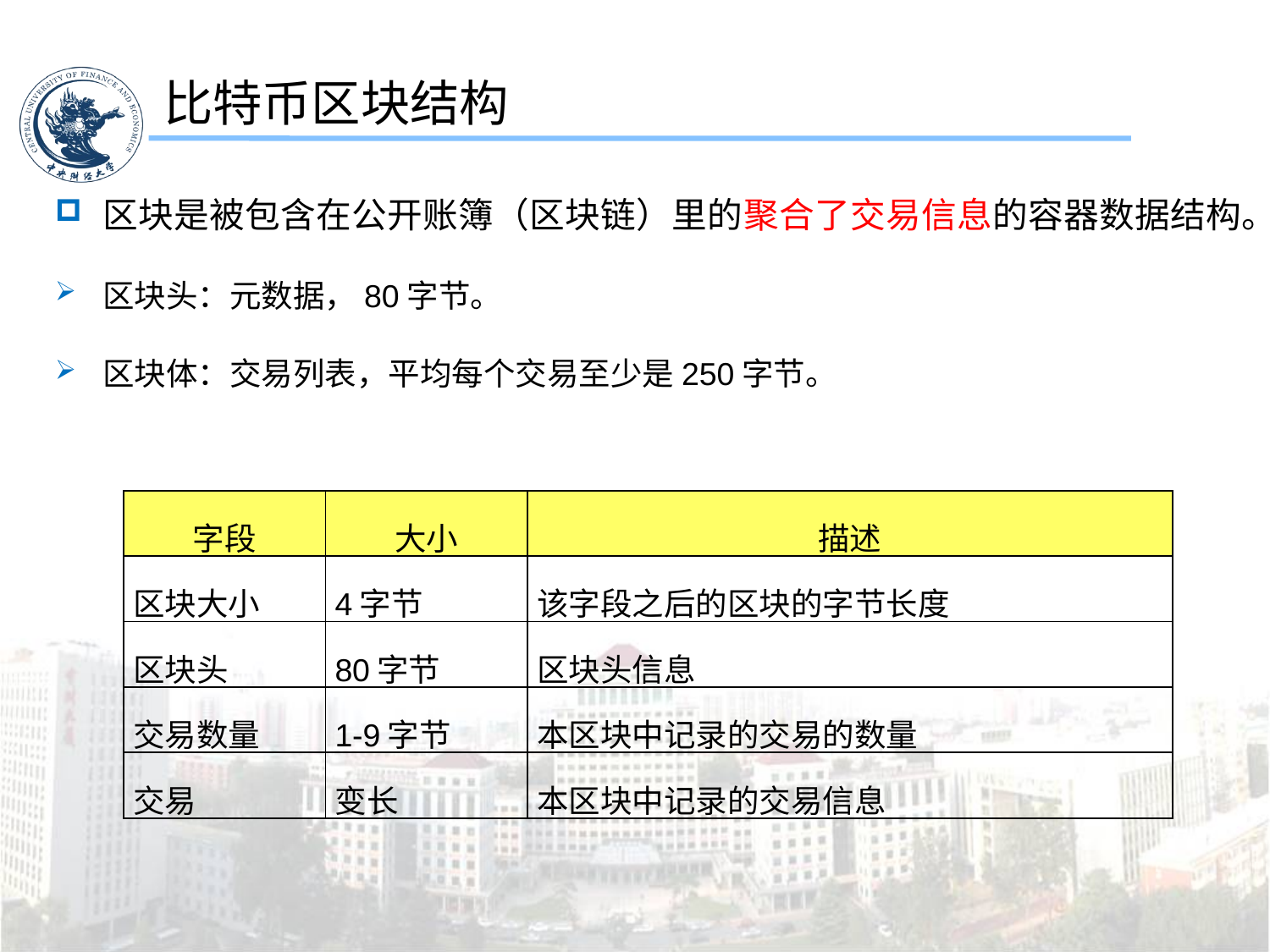

比特币区块结构
区块是被包含在公开账簿（区块链）里的聚合了交易信息的容器数据结构。
区块头：元数据，80字节。
区块体：交易列表，平均每个交易至少是250字节。
| 字段 | 大小 | 描述 |
| --- | --- | --- |
| 区块大小 | 4字节 | 该字段之后的区块的字节长度 |
| 区块头 | 80字节 | 区块头信息 |
| 交易数量 | 1-9字节 | 本区块中记录的交易的数量 |
| 交易 | 变长 | 本区块中记录的交易信息 |